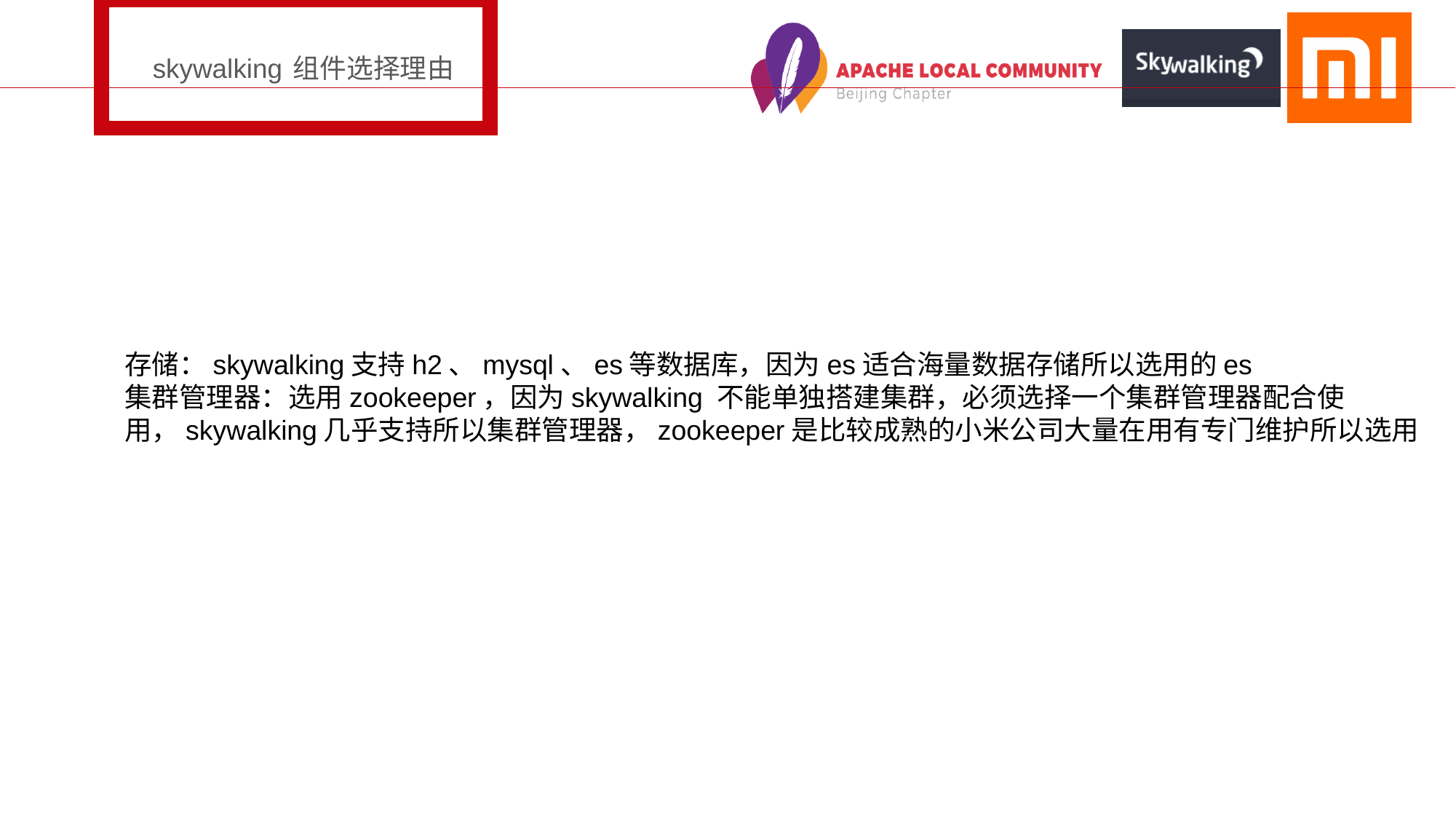

skywalking 组件选择理由
存储：skywalking支持h2、mysql、es等数据库，因为es适合海量数据存储所以选用的es
集群管理器：选用zookeeper，因为skywalking 不能单独搭建集群，必须选择一个集群管理器配合使用，skywalking几乎支持所以集群管理器，zookeeper是比较成熟的小米公司大量在用有专门维护所以选用